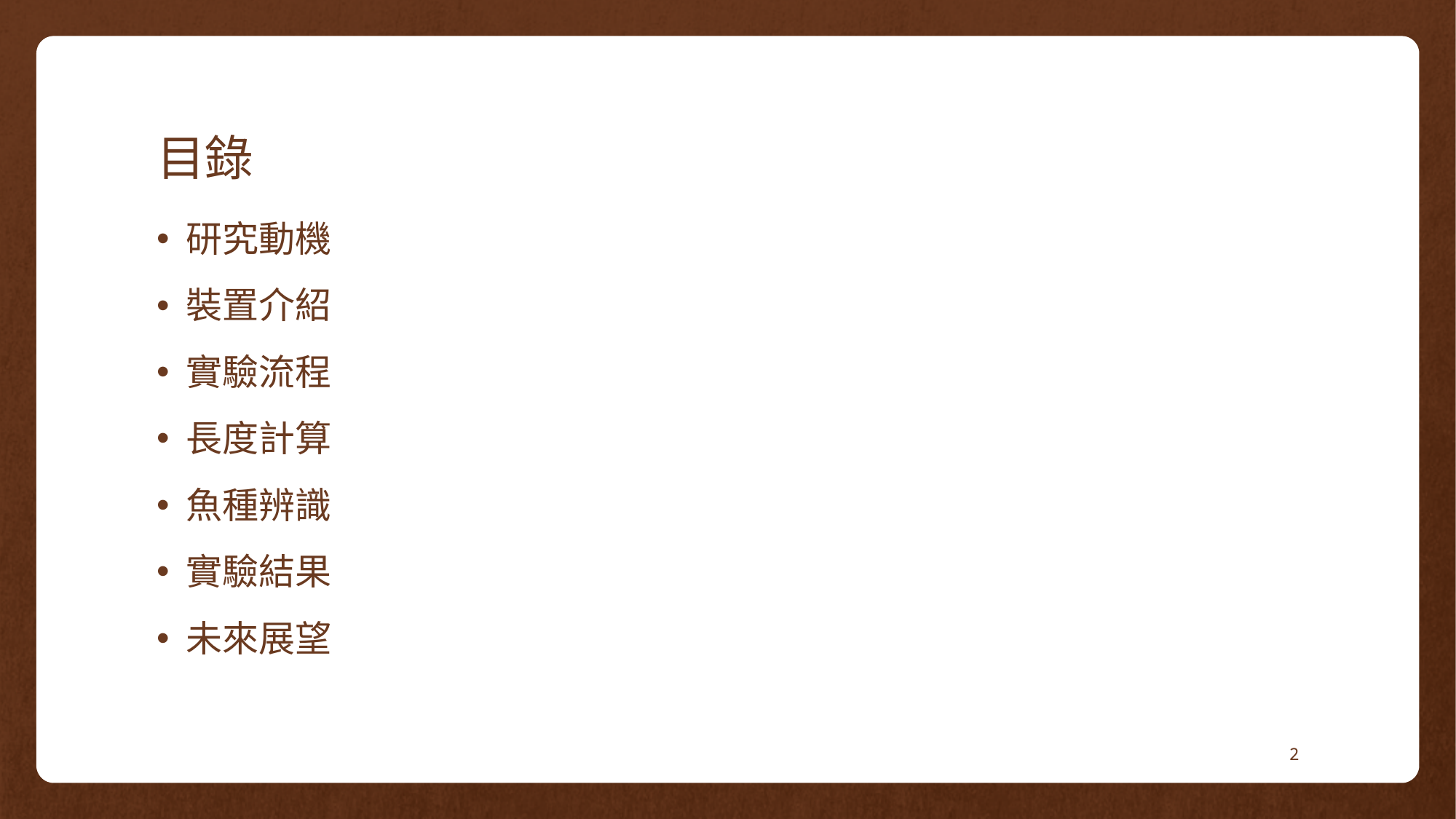

# 目錄
研究動機
裝置介紹
實驗流程
長度計算
魚種辨識
實驗結果
未來展望

2